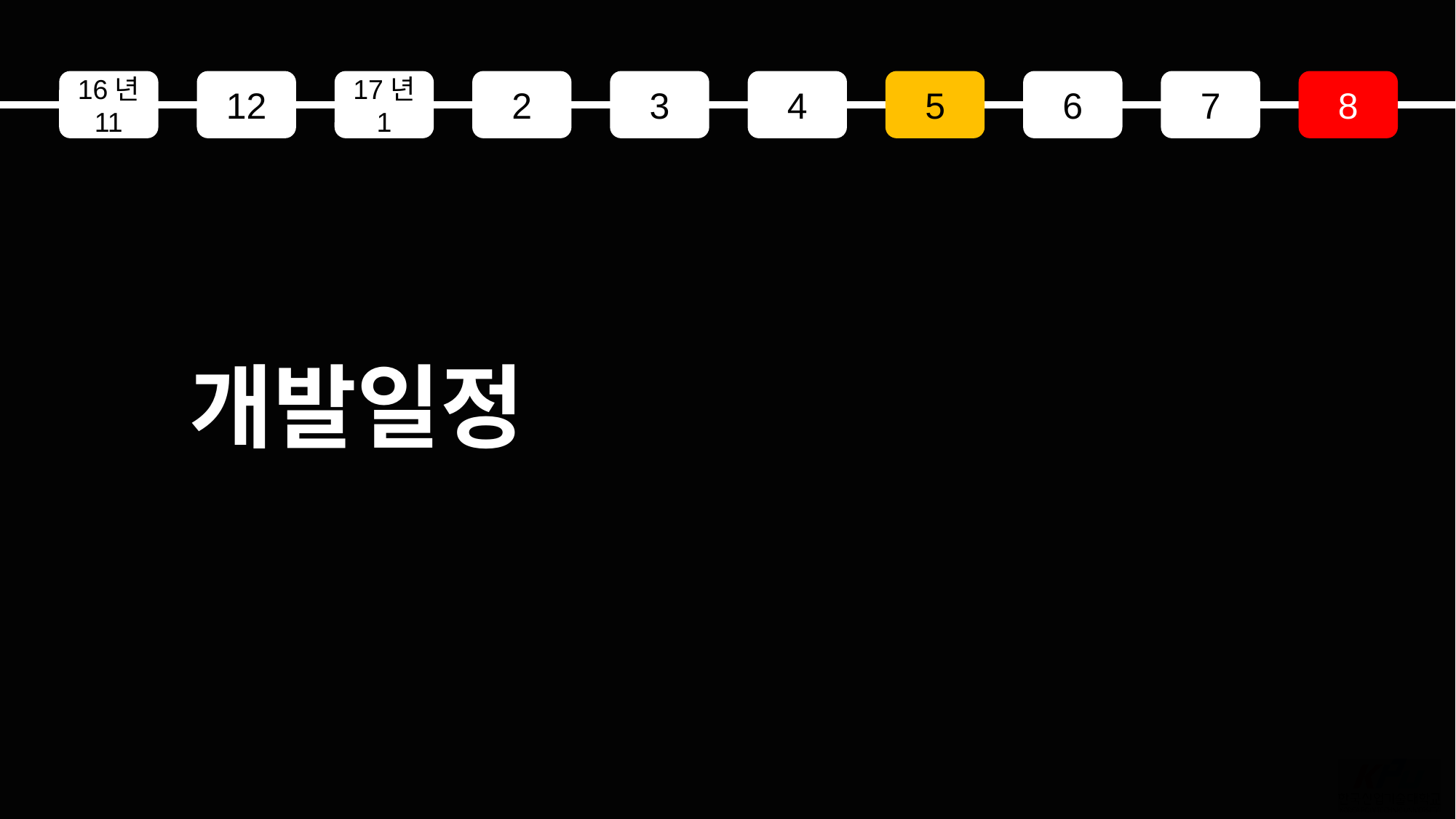

16년
11
12
17년
1
2

3
4
5
6
7
8
개발일정